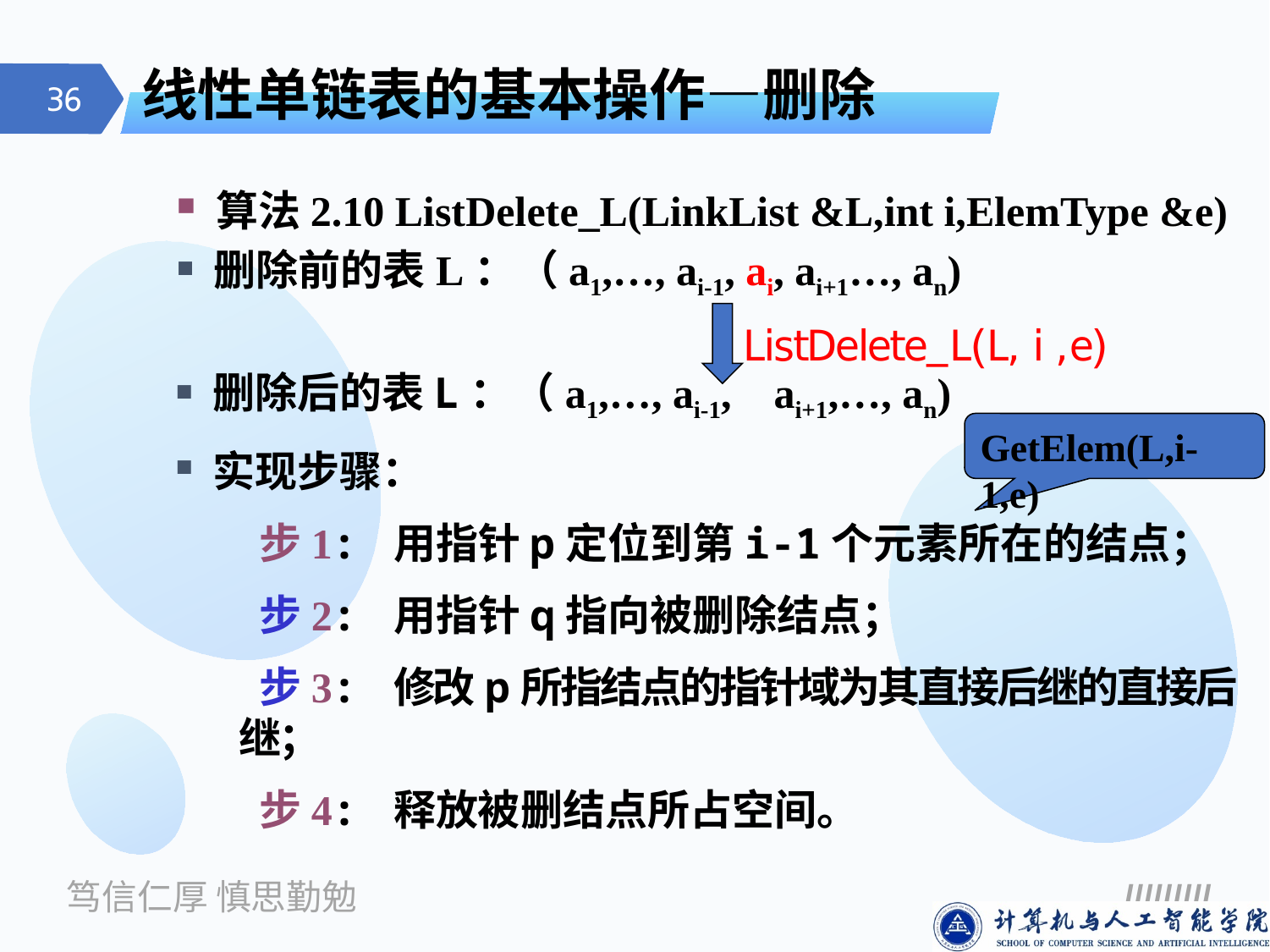

# 线性单链表的基本操作—删除
 算法2.10 ListDelete_L(LinkList &L,int i,ElemType &e)
 删除前的表L：（a1,…, ai-1, ai, ai+1…, an)

ListDelete_L(L, i ,e)
 删除后的表L：（a1,…, ai-1,    ai+1,…, an)
 实现步骤：
 步1: 用指针p定位到第i-1个元素所在的结点；
 步2: 用指针q指向被删除结点；
 步3: 修改p所指结点的指针域为其直接后继的直接后继；
 步4: 释放被删结点所占空间。
GetElem(L,i-1,e)